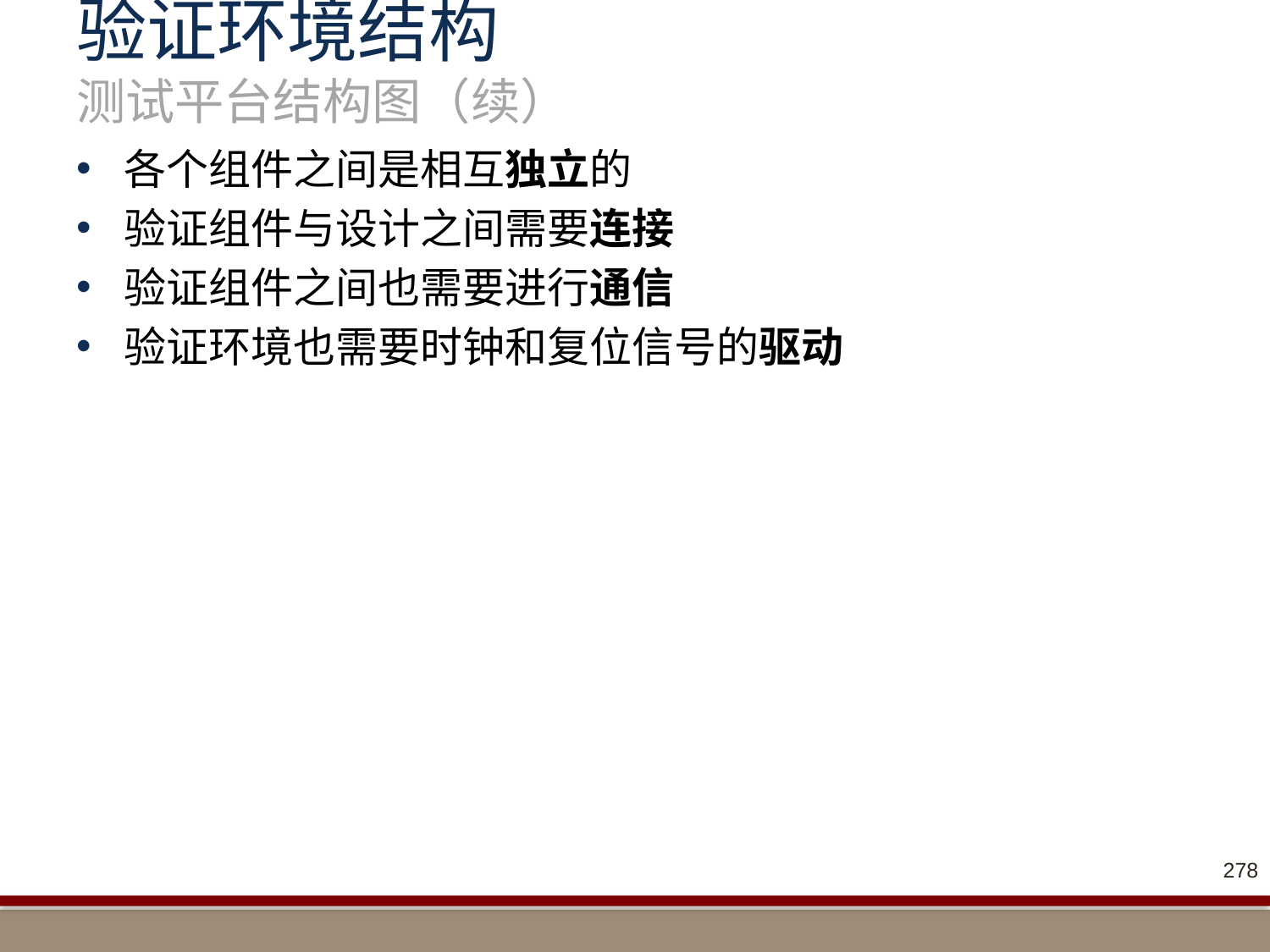

# 验证环境结构 测试平台结构图（续）
各个组件之间是相互独立的
验证组件与设计之间需要连接
验证组件之间也需要进行通信
验证环境也需要时钟和复位信号的驱动
278